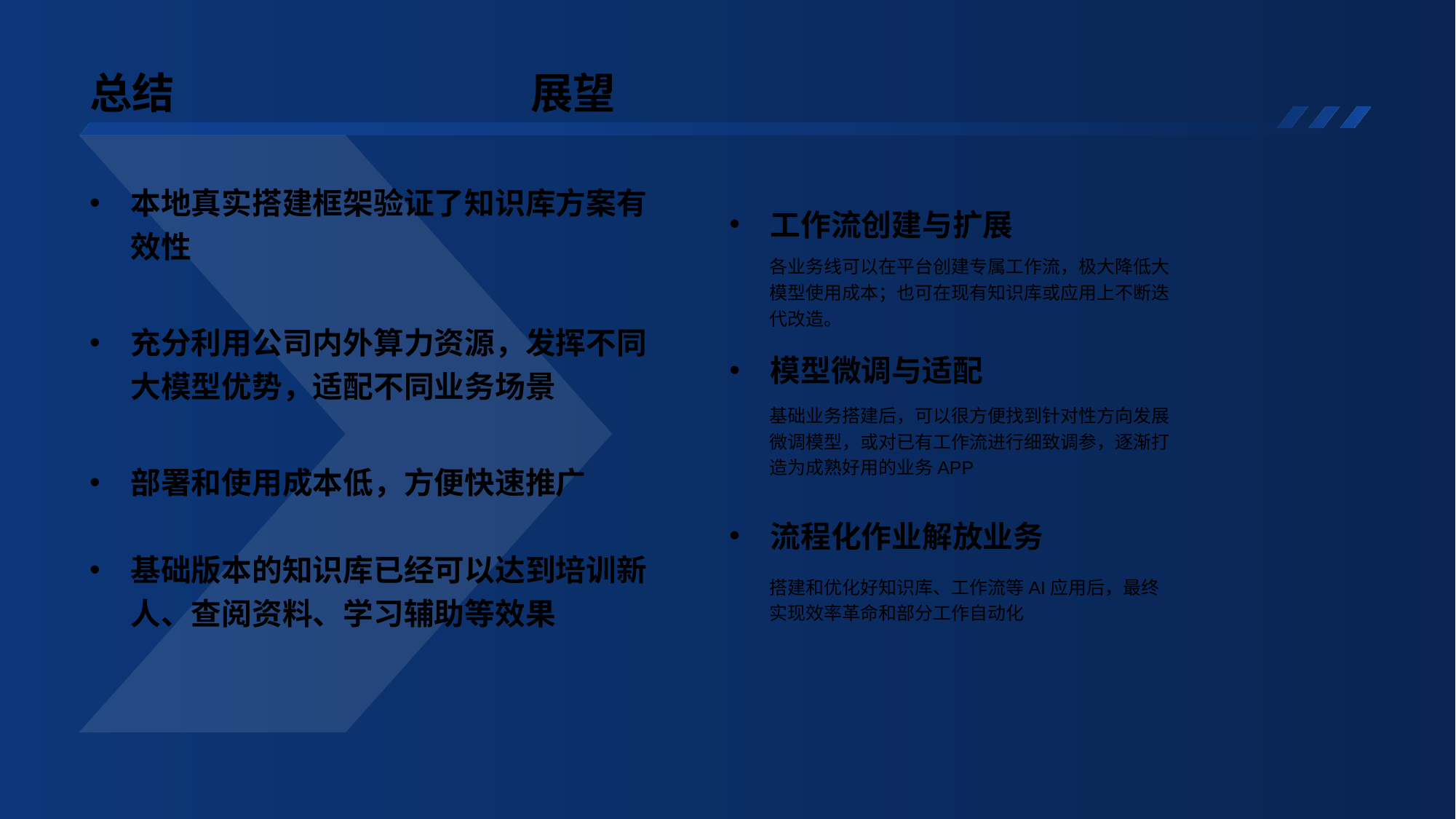

# 总结                                     展望

本地真实搭建框架验证了知识库方案有效性

充分利用公司内外算力资源，发挥不同大模型优势，适配不同业务场景

部署和使用成本低，方便快速推广

基础版本的知识库已经可以达到培训新人、查阅资料、学习辅助等效果

工作流创建与扩展
各业务线可以在平台创建专属工作流，极大降低大模型使用成本；也可在现有知识库或应用上不断迭代改造。
基础业务搭建后，可以很方便找到针对性方向发展微调模型，或对已有工作流进行细致调参，逐渐打造为成熟好用的业务APP
模型微调与适配
流程化作业解放业务
搭建和优化好知识库、工作流等AI应用后，最终实现效率革命和部分工作自动化